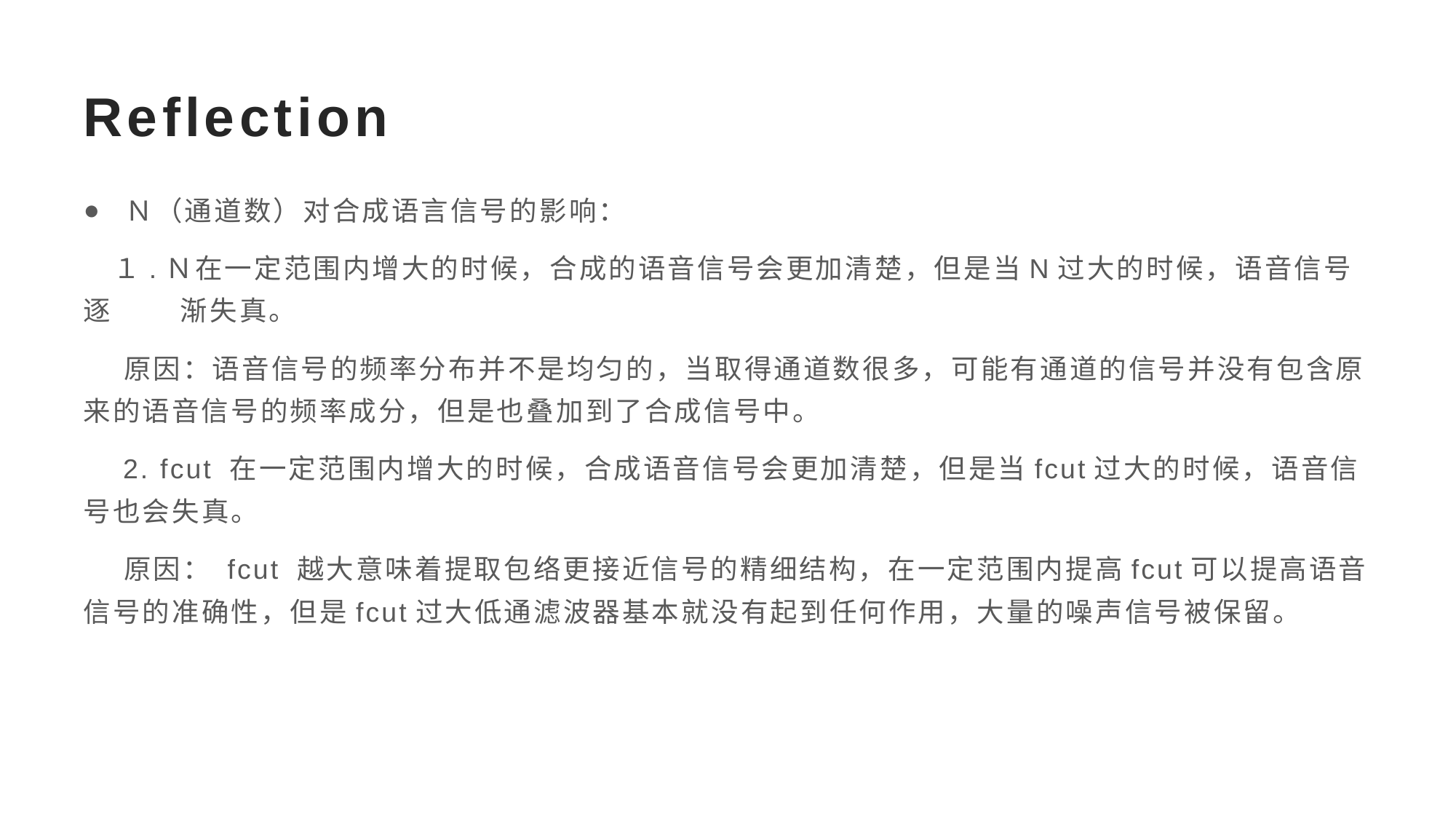

# Reflection
 Ｎ（通道数）对合成语言信号的影响：
　１.Ｎ在一定范围内增大的时候，合成的语音信号会更加清楚，但是当N过大的时候，语音信号逐        渐失真。
    原因：语音信号的频率分布并不是均匀的，当取得通道数很多，可能有通道的信号并没有包含原来的语音信号的频率成分，但是也叠加到了合成信号中。
    2. fcut 在一定范围内增大的时候，合成语音信号会更加清楚，但是当fcut过大的时候，语音信号也会失真。
    原因： fcut 越大意味着提取包络更接近信号的精细结构，在一定范围内提高fcut可以提高语音信号的准确性，但是fcut过大低通滤波器基本就没有起到任何作用，大量的噪声信号被保留。